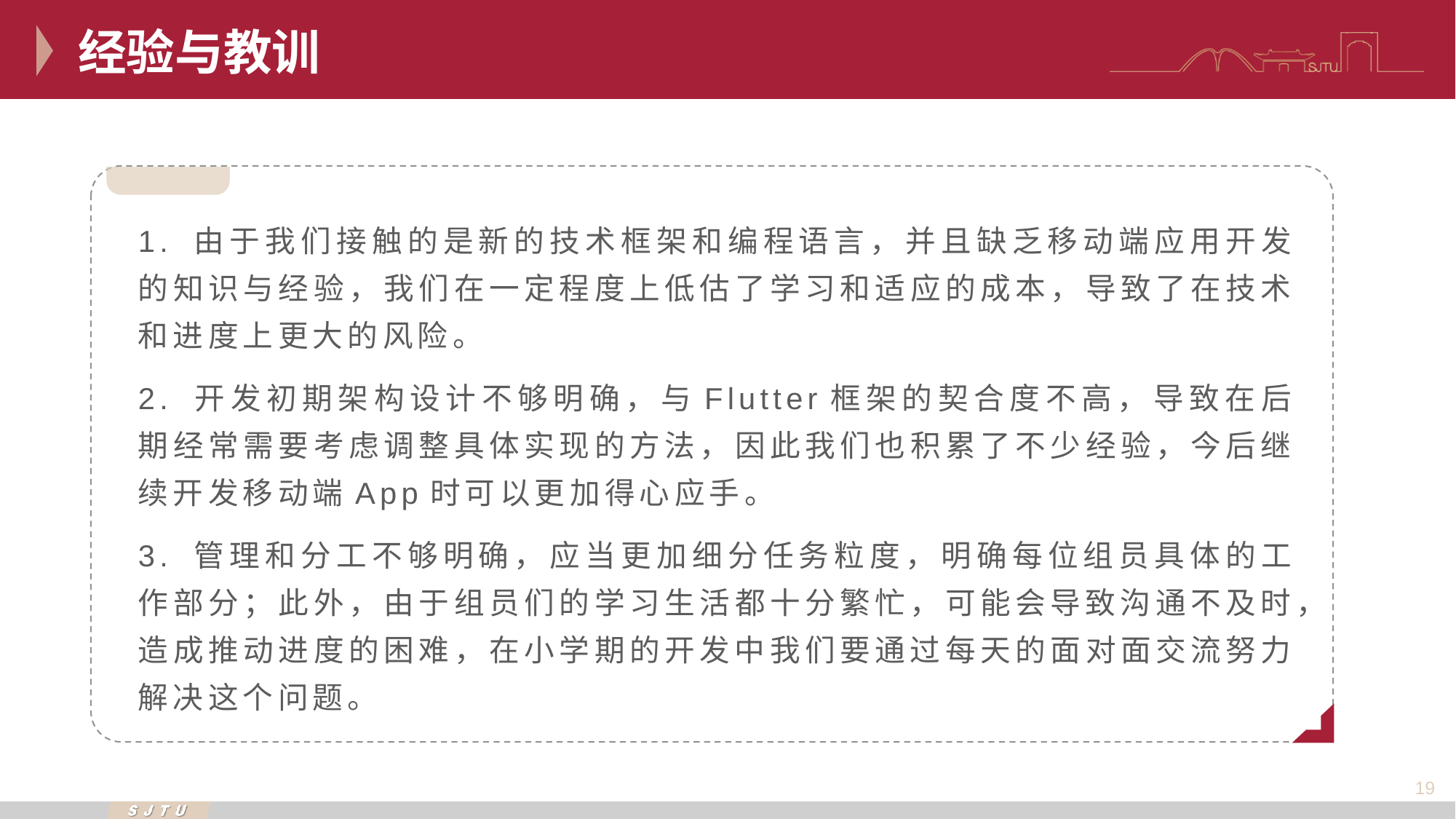

经验与教训

1. 由于我们接触的是新的技术框架和编程语言，并且缺乏移动端应用开发的知识与经验，我们在一定程度上低估了学习和适应的成本，导致了在技术和进度上更大的风险。
2. 开发初期架构设计不够明确，与Flutter框架的契合度不高，导致在后期经常需要考虑调整具体实现的方法，因此我们也积累了不少经验，今后继续开发移动端App时可以更加得心应手。
3. 管理和分工不够明确，应当更加细分任务粒度，明确每位组员具体的工作部分；此外，由于组员们的学习生活都十分繁忙，可能会导致沟通不及时，造成推动进度的困难，在小学期的开发中我们要通过每天的面对面交流努力解决这个问题。

19